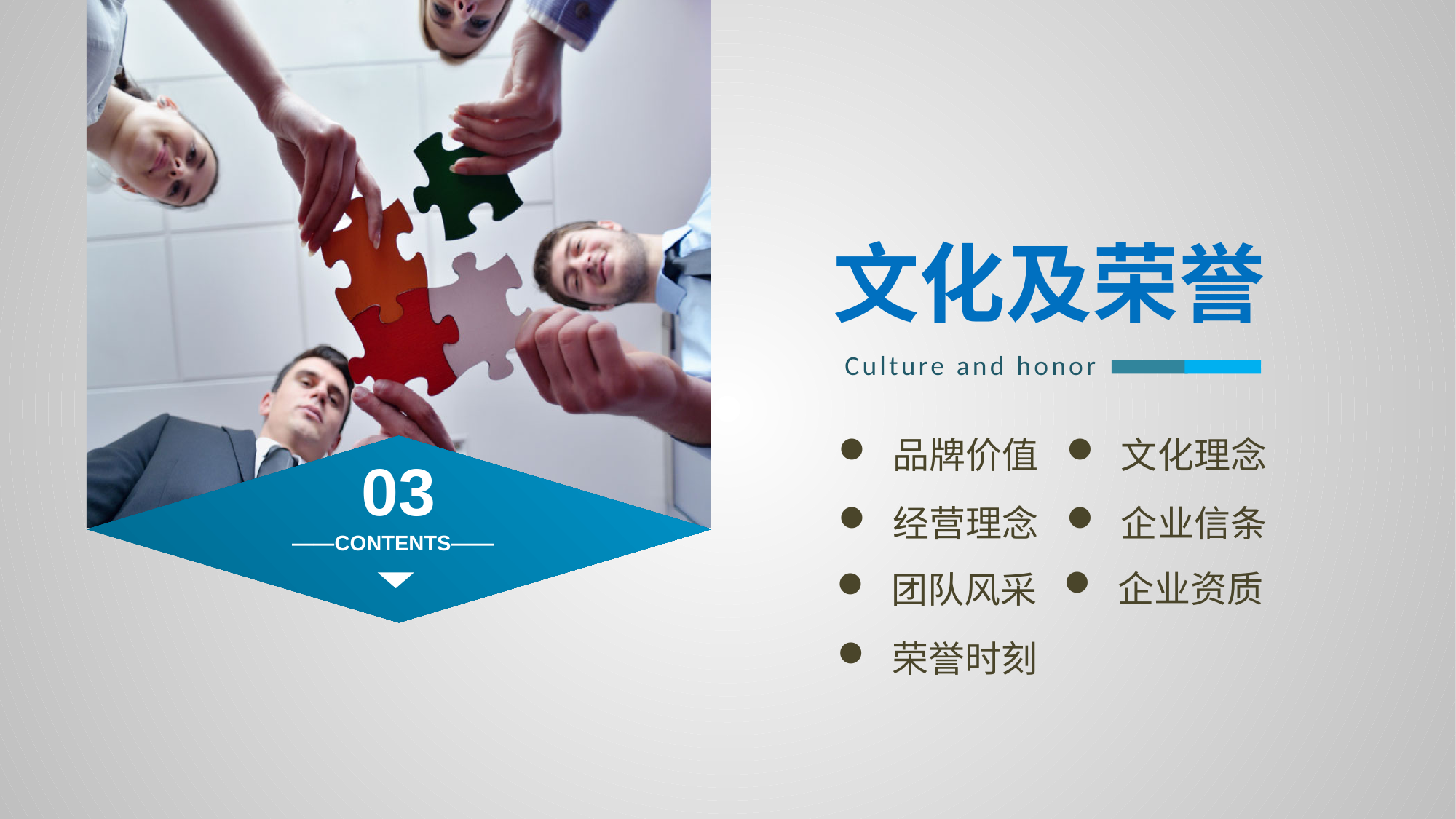

文化及荣誉
Culture and honor

品牌价值
文化理念

03
——CONTENTS——

经营理念
企业信条
企业资质
团队风采
荣誉时刻